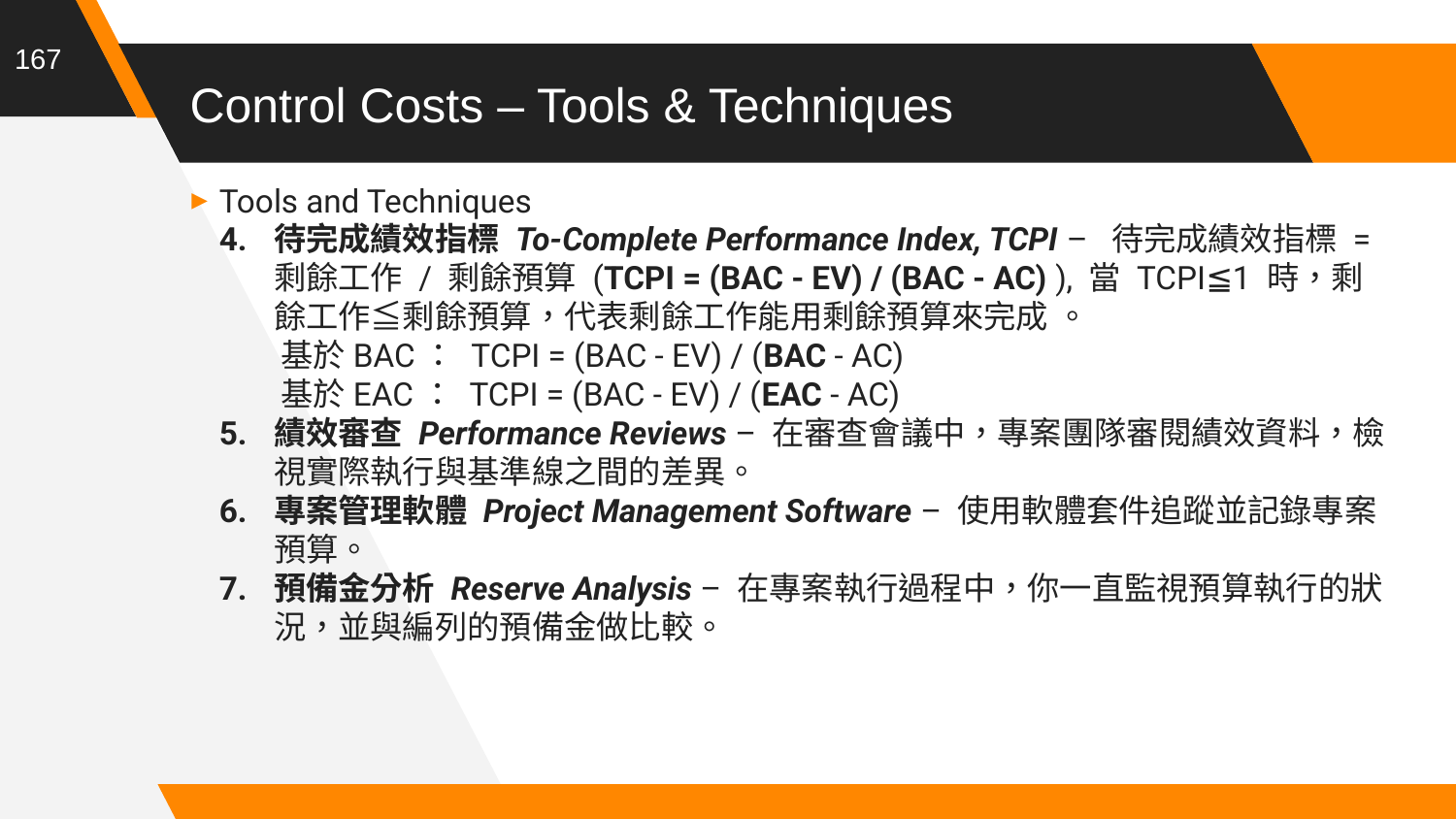

167
# Control Costs – Tools & Techniques
Tools and Techniques
待完成績效指標 To-Complete Performance Index, TCPI –  待完成績效指標 = 剩餘工作 / 剩餘預算 (TCPI = (BAC - EV) / (BAC - AC) ), 當 TCPI≦1 時，剩餘工作≦剩餘預算，代表剩餘工作能用剩餘預算來完成 。
基於BAC： TCPI = (BAC - EV) / (BAC - AC)
基於EAC： TCPI = (BAC - EV) / (EAC - AC)
績效審查 Performance Reviews – 在審查會議中，專案團隊審閱績效資料，檢視實際執行與基準線之間的差異。
專案管理軟體 Project Management Software – 使用軟體套件追蹤並記錄專案預算。
預備金分析 Reserve Analysis – 在專案執行過程中，你一直監視預算執行的狀況，並與編列的預備金做比較。